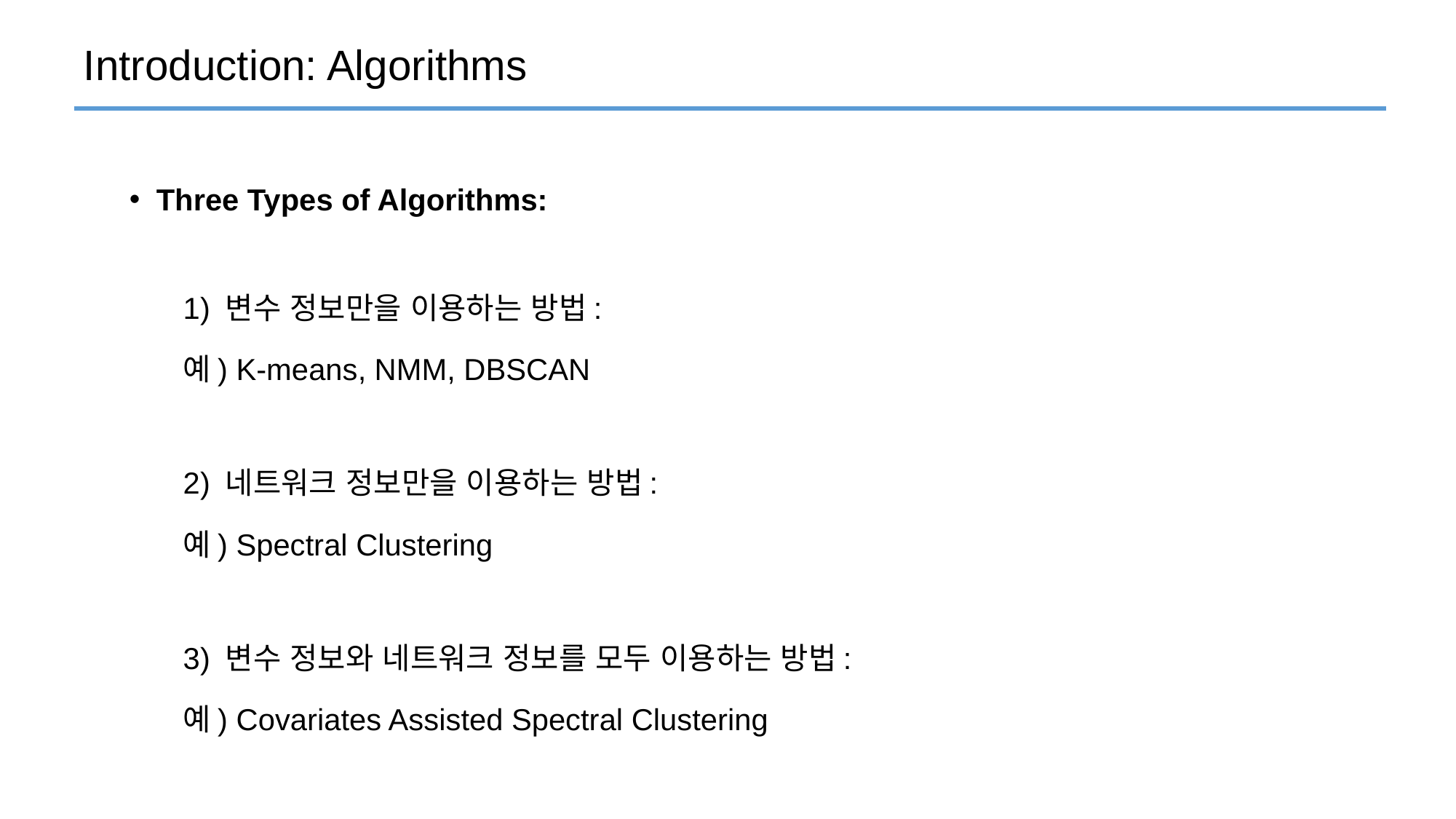

# Introduction: Algorithms

Three Types of Algorithms:

1) 변수 정보만을 이용하는 방법:
	예) K-means, NMM, DBSCAN

2) 네트워크 정보만을 이용하는 방법:
	예) Spectral Clustering

3) 변수 정보와 네트워크 정보를 모두 이용하는 방법:
	예) Covariates Assisted Spectral Clustering